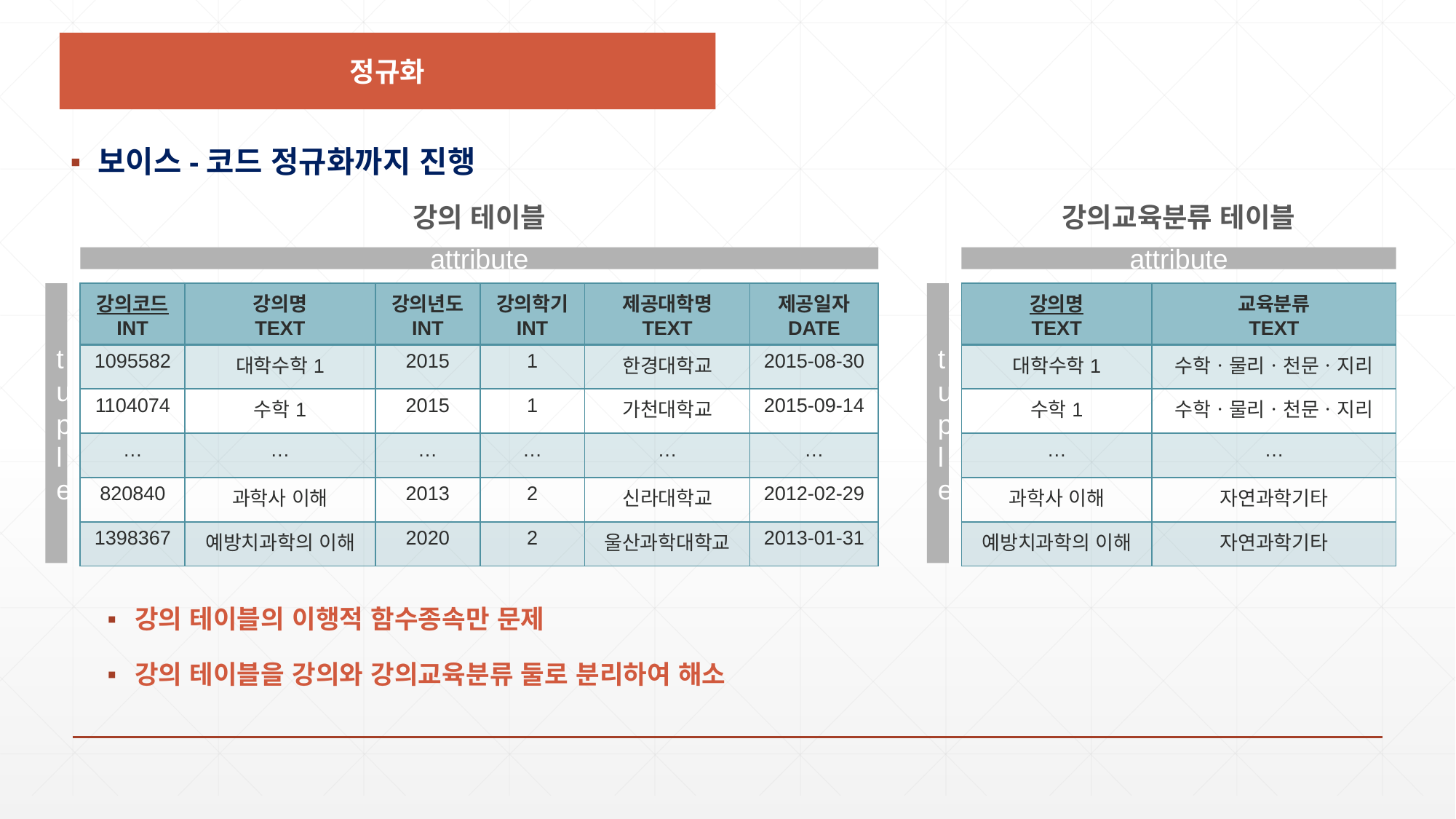

정규화
보이스-코드 정규화까지 진행
강의 테이블
강의교육분류 테이블
attribute
attribute
| 강의코드 INT | 강의명 TEXT | 강의년도 INT | 강의학기 INT | 제공대학명 TEXT | 제공일자 DATE |
| --- | --- | --- | --- | --- | --- |
| 1095582 | 대학수학1 | 2015 | 1 | 한경대학교 | 2015-08-30 |
| 1104074 | 수학1 | 2015 | 1 | 가천대학교 | 2015-09-14 |
| … | … | … | … | … | … |
| 820840 | 과학사 이해 | 2013 | 2 | 신라대학교 | 2012-02-29 |
| 1398367 | 예방치과학의 이해 | 2020 | 2 | 울산과학대학교 | 2013-01-31 |
tuple
| 강의명 TEXT | 교육분류 TEXT |
| --- | --- |
| 대학수학1 | 수학ㆍ물리ㆍ천문ㆍ지리 |
| 수학1 | 수학ㆍ물리ㆍ천문ㆍ지리 |
| … | … |
| 과학사 이해 | 자연과학기타 |
| 예방치과학의 이해 | 자연과학기타 |
tuple
강의 테이블의 이행적 함수종속만 문제
강의 테이블을 강의와 강의교육분류 둘로 분리하여 해소